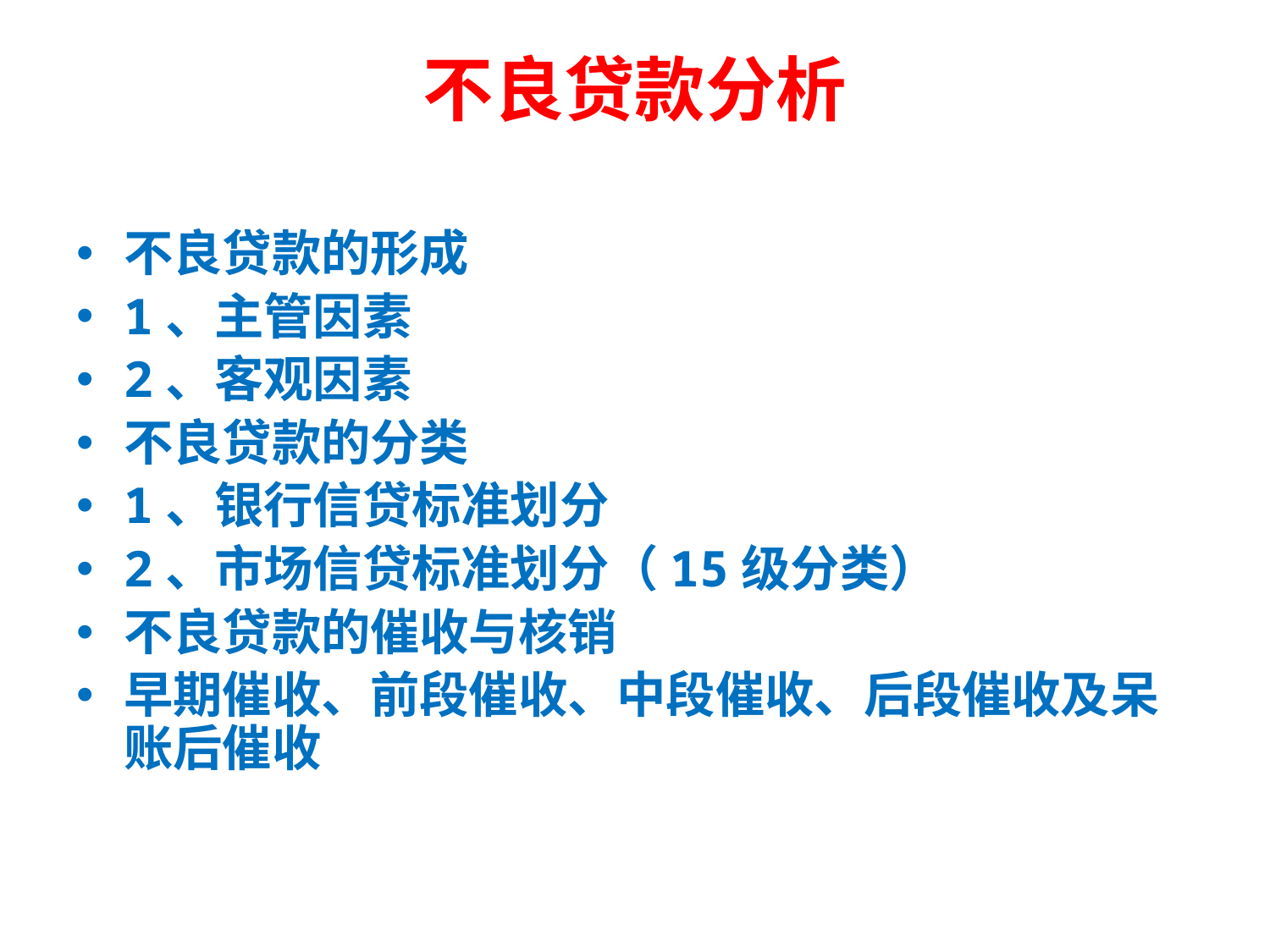

# 不良贷款分析
不良贷款的形成
1、主管因素
2、客观因素
不良贷款的分类
1、银行信贷标准划分
2、市场信贷标准划分（15级分类）
不良贷款的催收与核销
早期催收、前段催收、中段催收、后段催收及呆账后催收